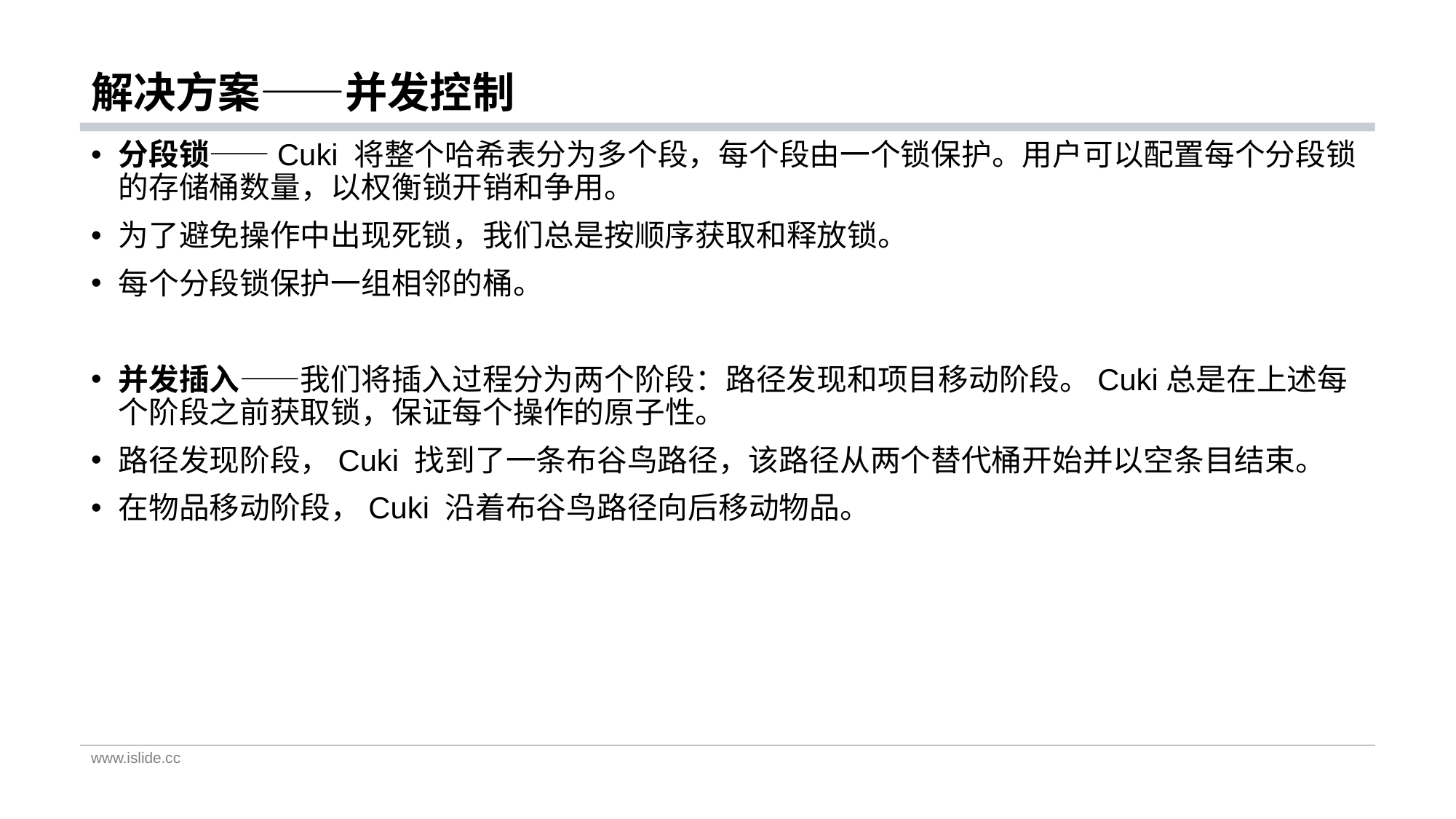

# 解决方案——并发控制
分段锁——Cuki 将整个哈希表分为多个段，每个段由一个锁保护。用户可以配置每个分段锁的存储桶数量，以权衡锁开销和争用。
为了避免操作中出现死锁，我们总是按顺序获取和释放锁。
每个分段锁保护一组相邻的桶。

并发插入——我们将插入过程分为两个阶段：路径发现和项目移动阶段。Cuki总是在上述每个阶段之前获取锁，保证每个操作的原子性。
路径发现阶段，Cuki 找到了一条布谷鸟路径，该路径从两个替代桶开始并以空条目结束。
在物品移动阶段，Cuki 沿着布谷鸟路径向后移动物品。
www.islide.cc
13